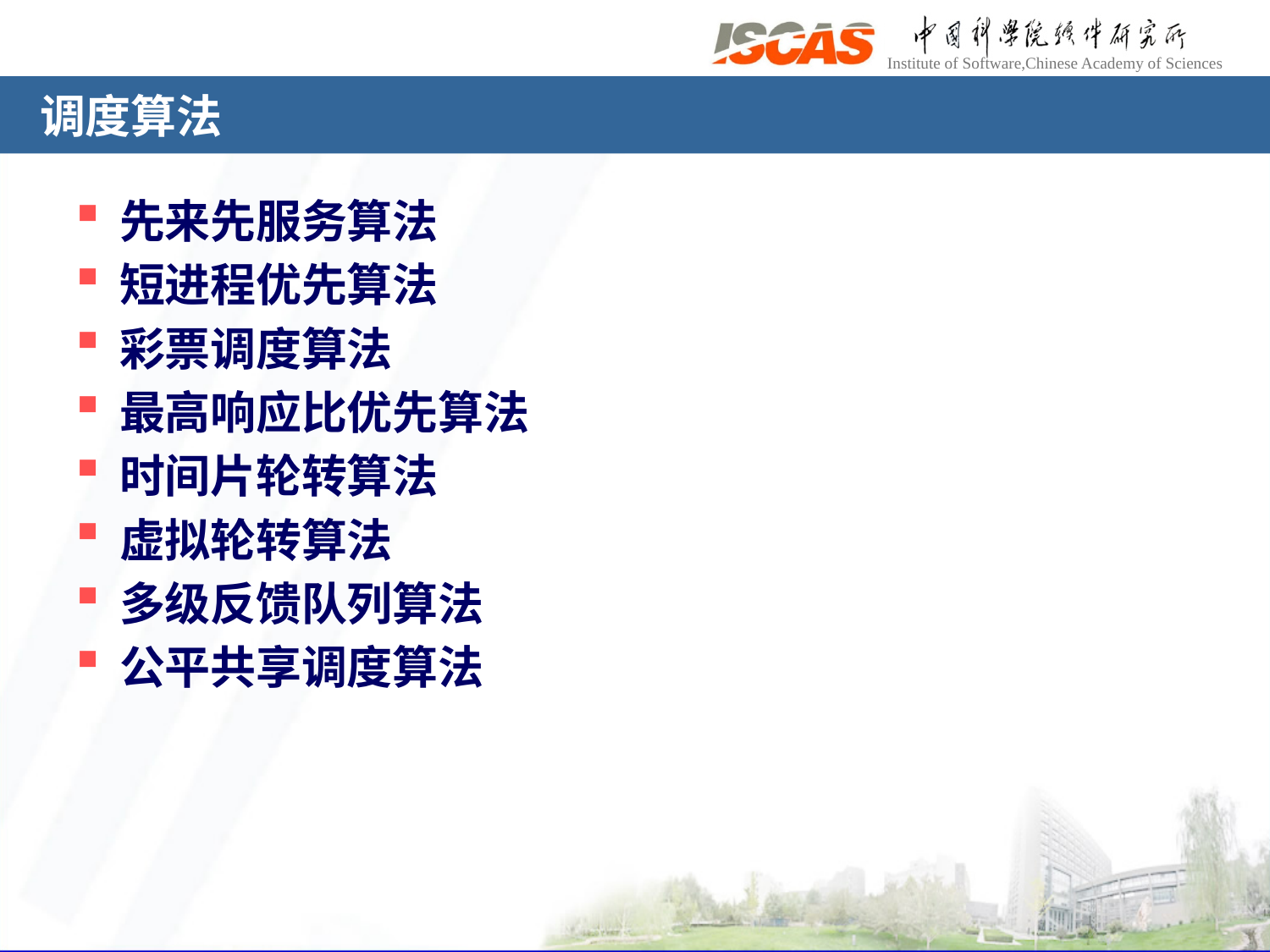

# 调度算法
先来先服务算法
短进程优先算法
彩票调度算法
最高响应比优先算法
时间片轮转算法
虚拟轮转算法
多级反馈队列算法
公平共享调度算法